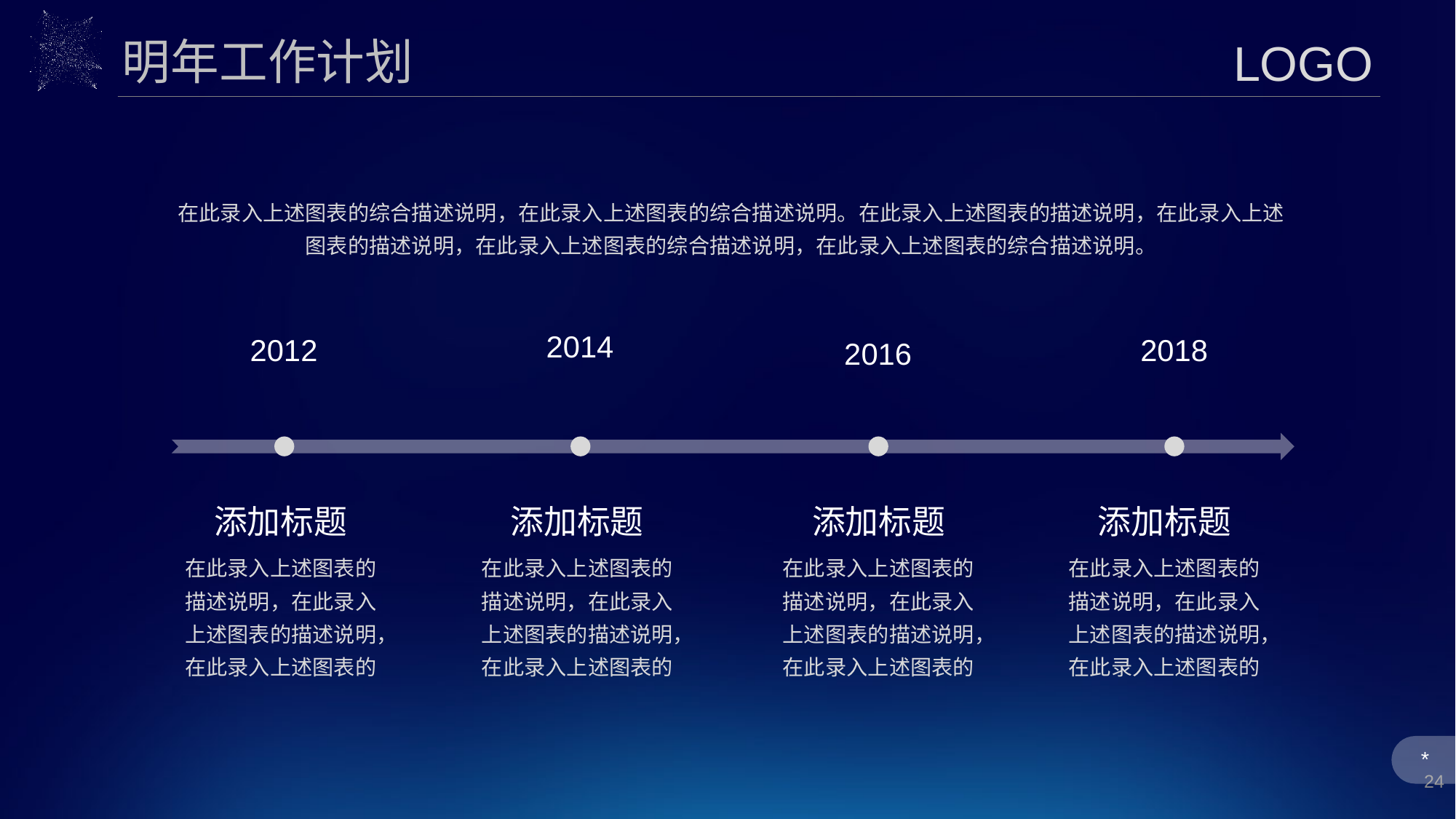

明年工作计划
在此录入上述图表的综合描述说明，在此录入上述图表的综合描述说明。在此录入上述图表的描述说明，在此录入上述图表的描述说明，在此录入上述图表的综合描述说明，在此录入上述图表的综合描述说明。
2014
2018
2012
2016

添加标题
添加标题
添加标题
添加标题
在此录入上述图表的描述说明，在此录入上述图表的描述说明，在此录入上述图表的
在此录入上述图表的描述说明，在此录入上述图表的描述说明，在此录入上述图表的
在此录入上述图表的描述说明，在此录入上述图表的描述说明，在此录入上述图表的
在此录入上述图表的描述说明，在此录入上述图表的描述说明，在此录入上述图表的

*
24